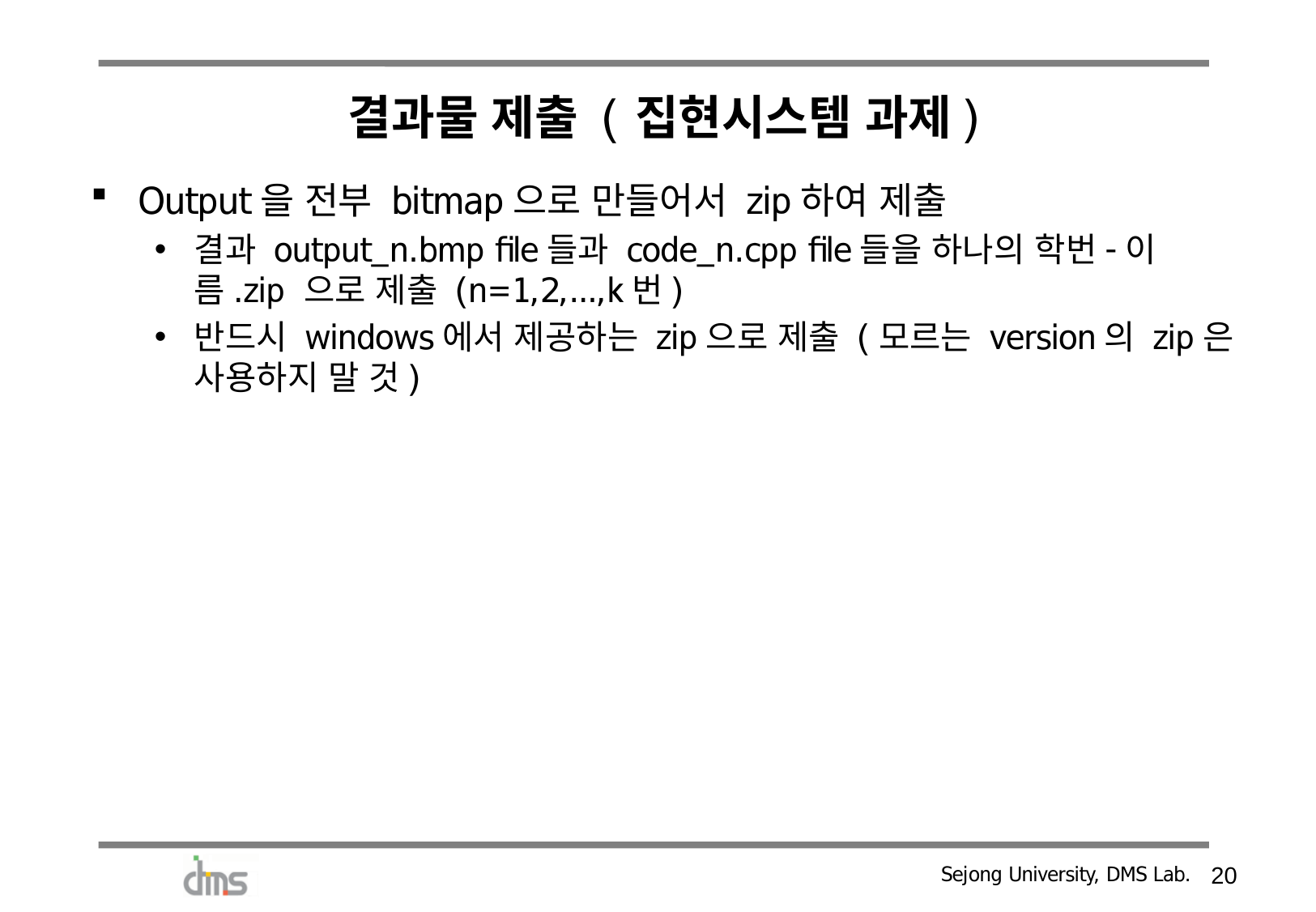

# 결과물 제출 (집현시스템 과제)
Output을 전부 bitmap으로 만들어서 zip하여 제출
결과 output_n.bmp file들과 code_n.cpp file들을 하나의 학번-이름.zip 으로 제출 (n=1,2,…,k번)
반드시 windows에서 제공하는 zip으로 제출 (모르는 version의 zip은 사용하지 말 것)
20